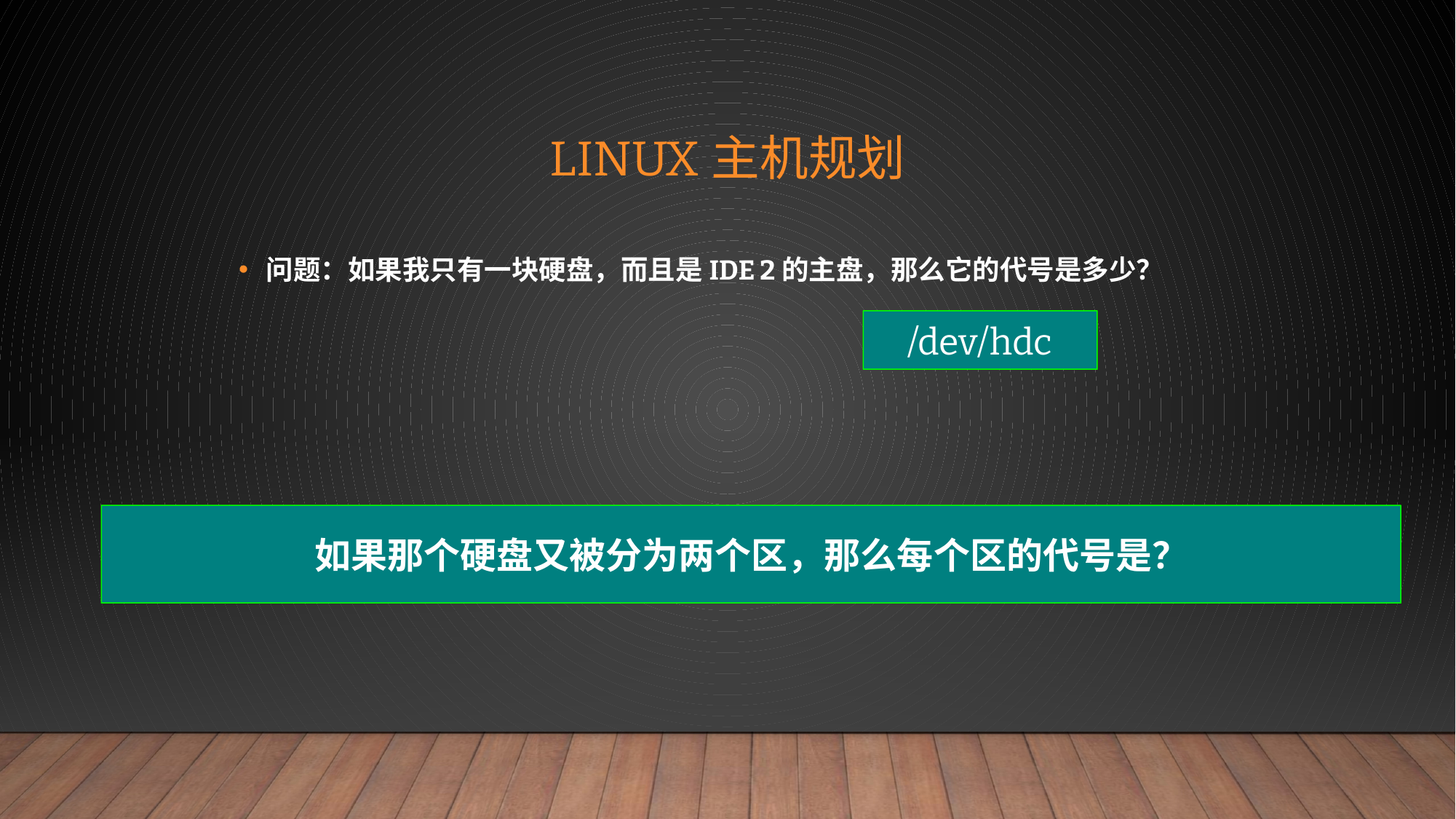

# Linux主机规划
问题：如果我只有一块硬盘，而且是IDE 2的主盘，那么它的代号是多少？
/dev/hdc
如果那个硬盘又被分为两个区，那么每个区的代号是？